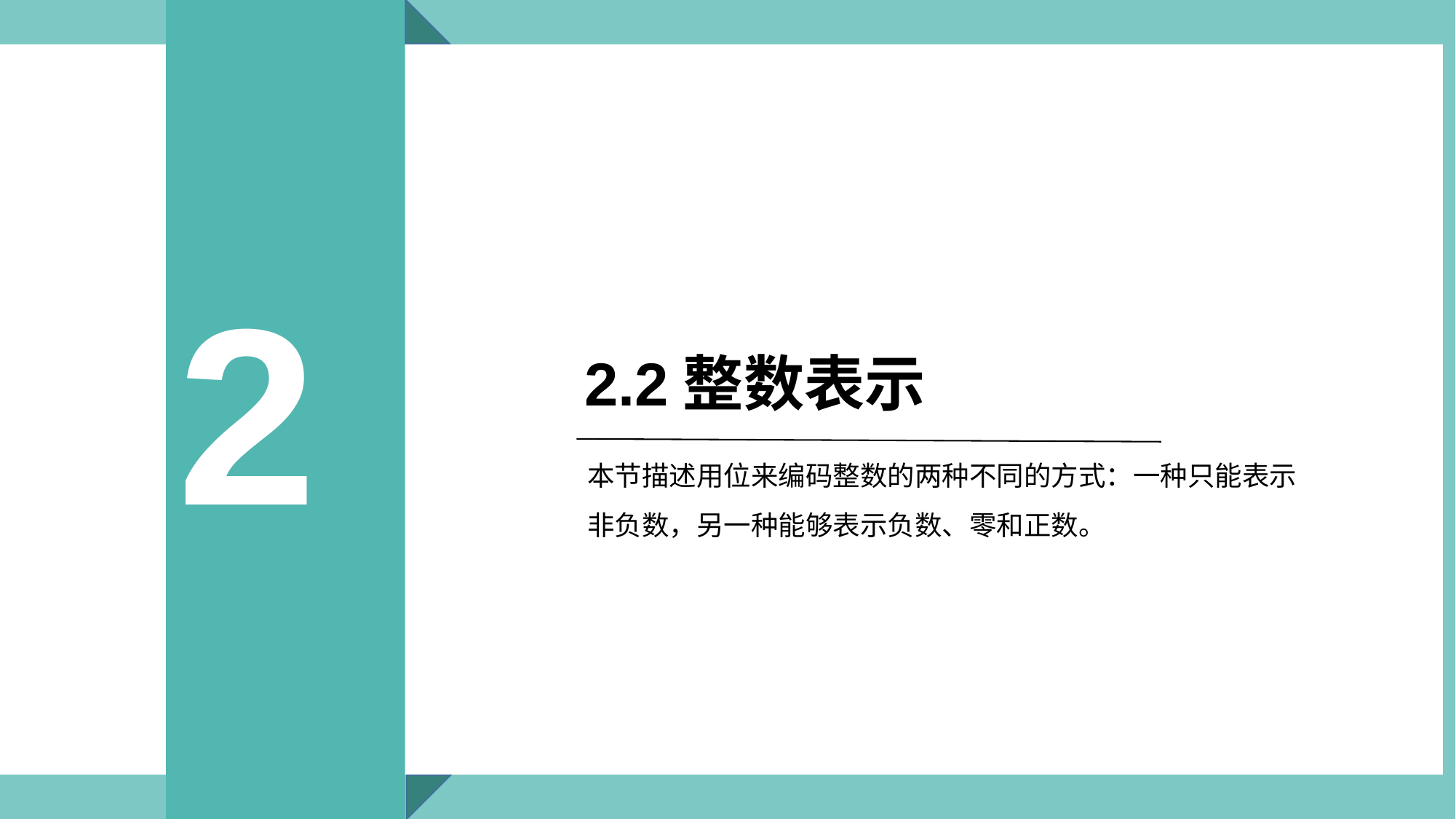

2

2.2整数表示
本节描述用位来编码整数的两种不同的方式：一种只能表示非负数，另一种能够表示负数、零和正数。